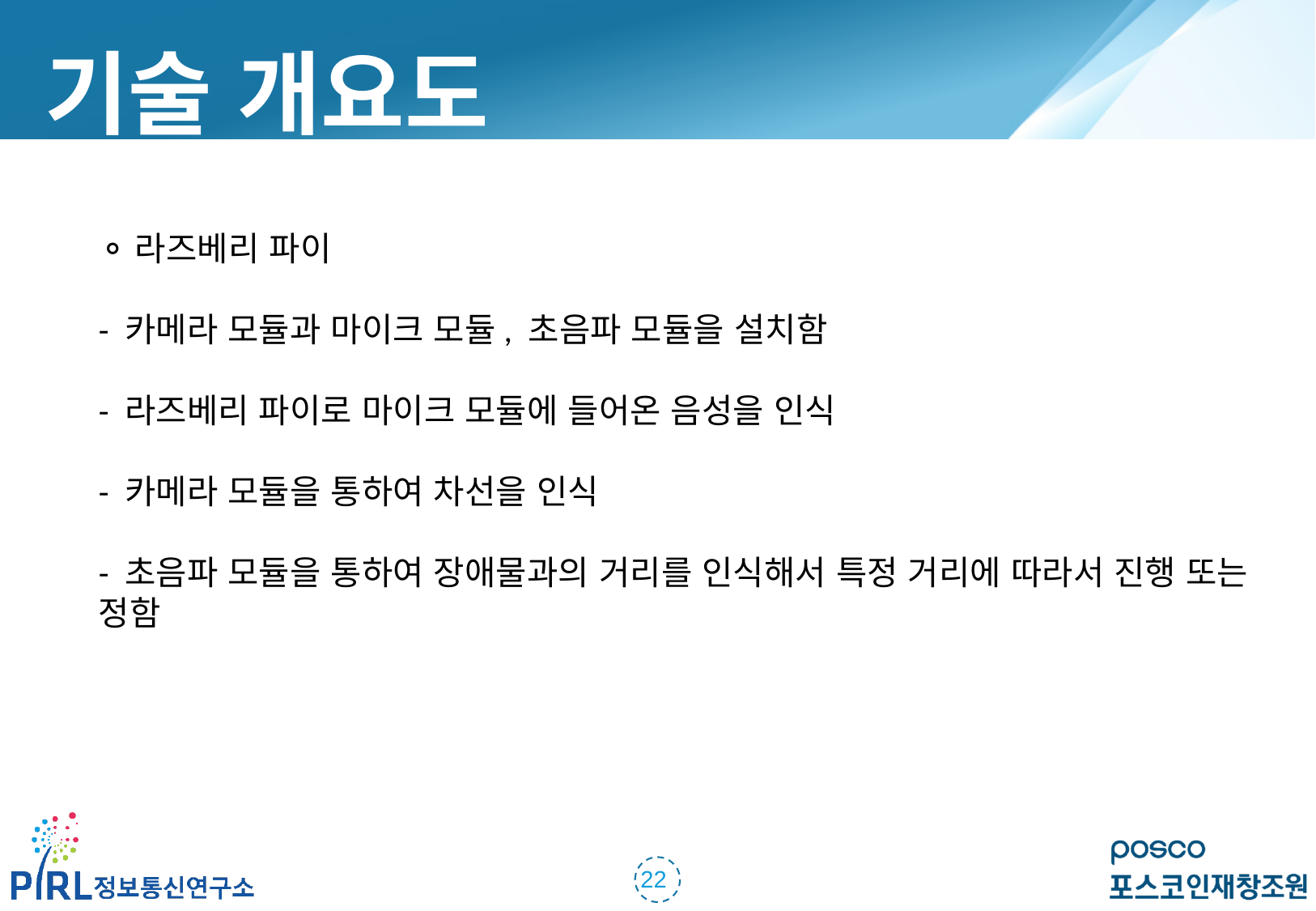

기술 개요도
⚬라즈베리 파이

- 카메라 모듈과 마이크 모듈, 초음파 모듈을 설치함

- 라즈베리 파이로 마이크 모듈에 들어온 음성을 인식

- 카메라 모듈을 통하여 차선을 인식

- 초음파 모듈을 통하여 장애물과의 거리를 인식해서 특정 거리에 따라서 진행 또는 정함